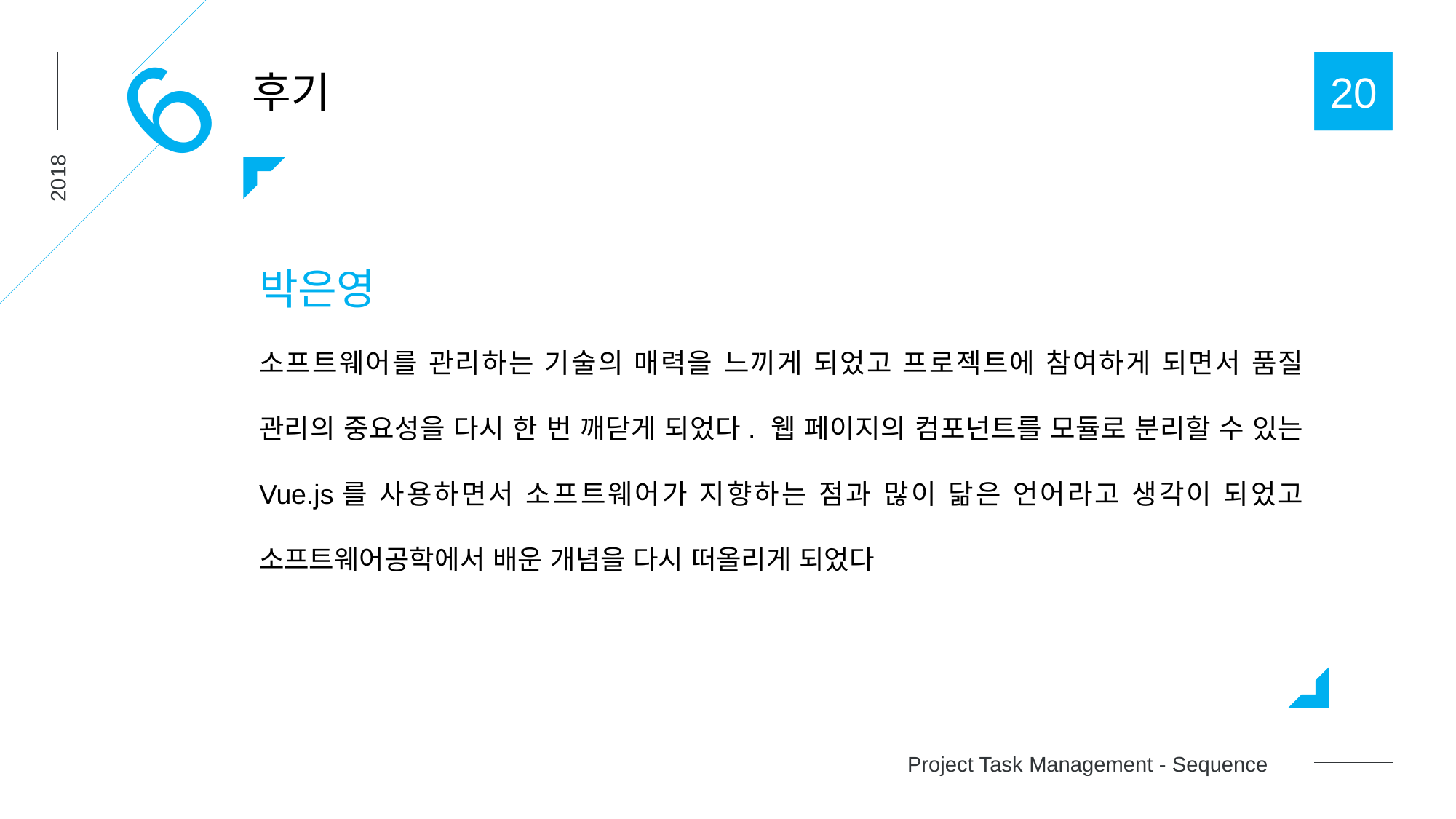

6

후기
20
박은영
소프트웨어를 관리하는 기술의 매력을 느끼게 되었고 프로젝트에 참여하게 되면서 품질 관리의 중요성을 다시 한 번 깨닫게 되었다. 웹 페이지의 컴포넌트를 모듈로 분리할 수 있는 Vue.js를 사용하면서 소프트웨어가 지향하는 점과 많이 닮은 언어라고 생각이 되었고 소프트웨어공학에서 배운 개념을 다시 떠올리게 되었다